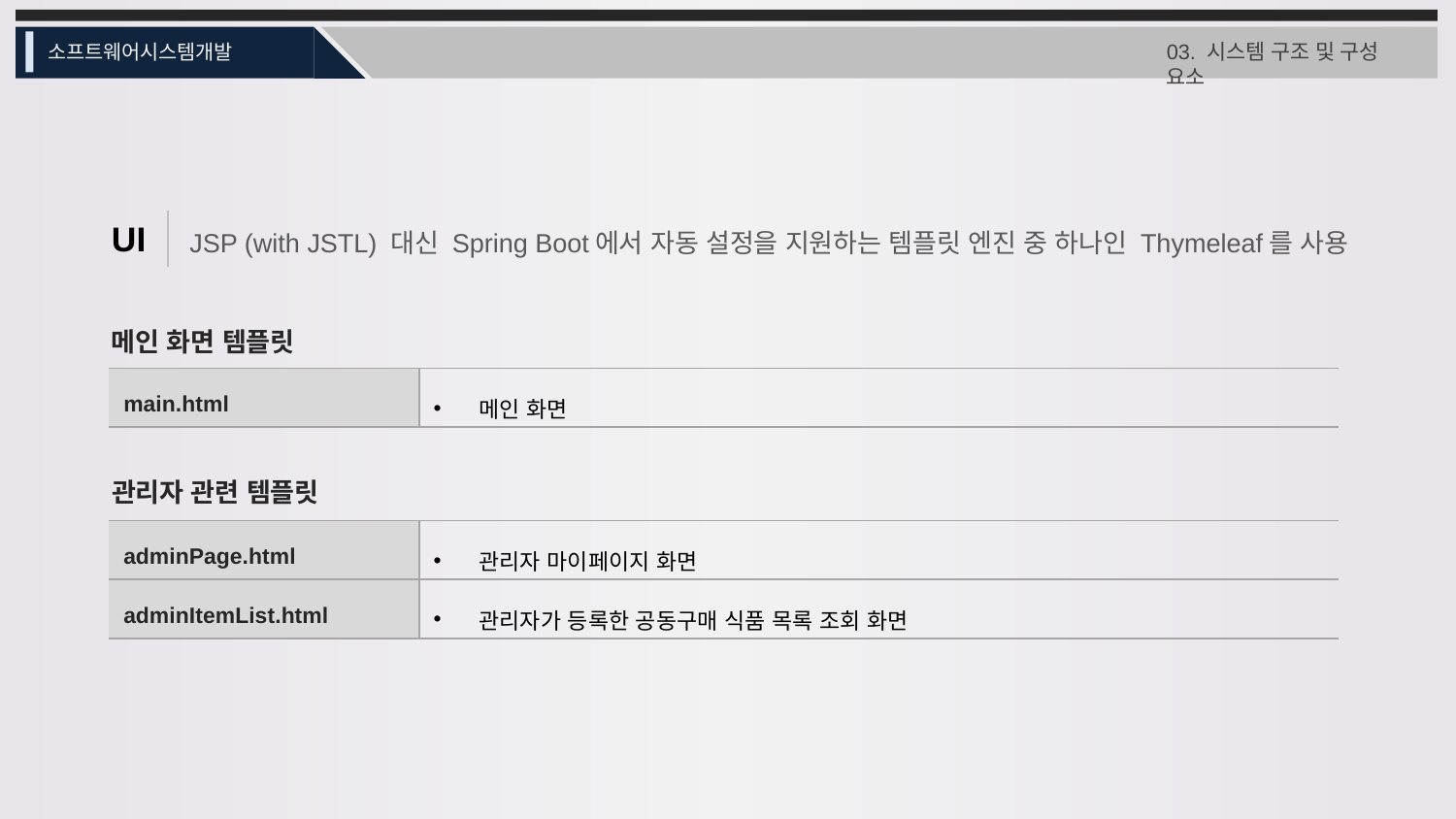

03. 시스템 구조 및 구성 요소
소프트웨어시스템개발
JSP (with JSTL) 대신 Spring Boot에서 자동 설정을 지원하는 템플릿 엔진 중 하나인 Thymeleaf를 사용
UI
메인 화면 템플릿
| main.html | 메인 화면 |
| --- | --- |
관리자 관련 템플릿
| adminPage.html | 관리자 마이페이지 화면 |
| --- | --- |
| adminItemList.html | 관리자가 등록한 공동구매 식품 목록 조회 화면 |